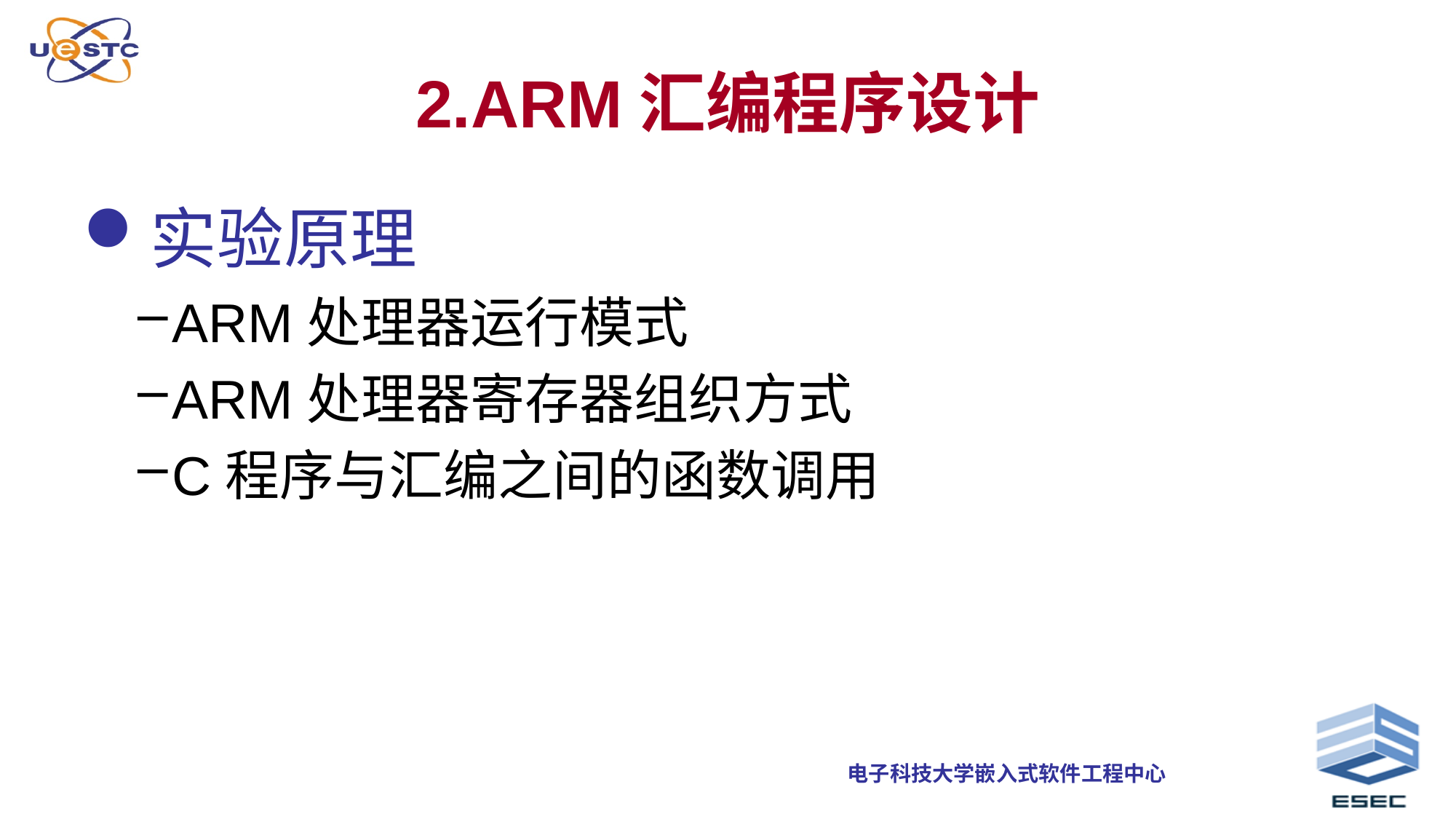

# 2.ARM汇编程序设计
实验原理
ARM处理器运行模式
ARM处理器寄存器组织方式
C程序与汇编之间的函数调用